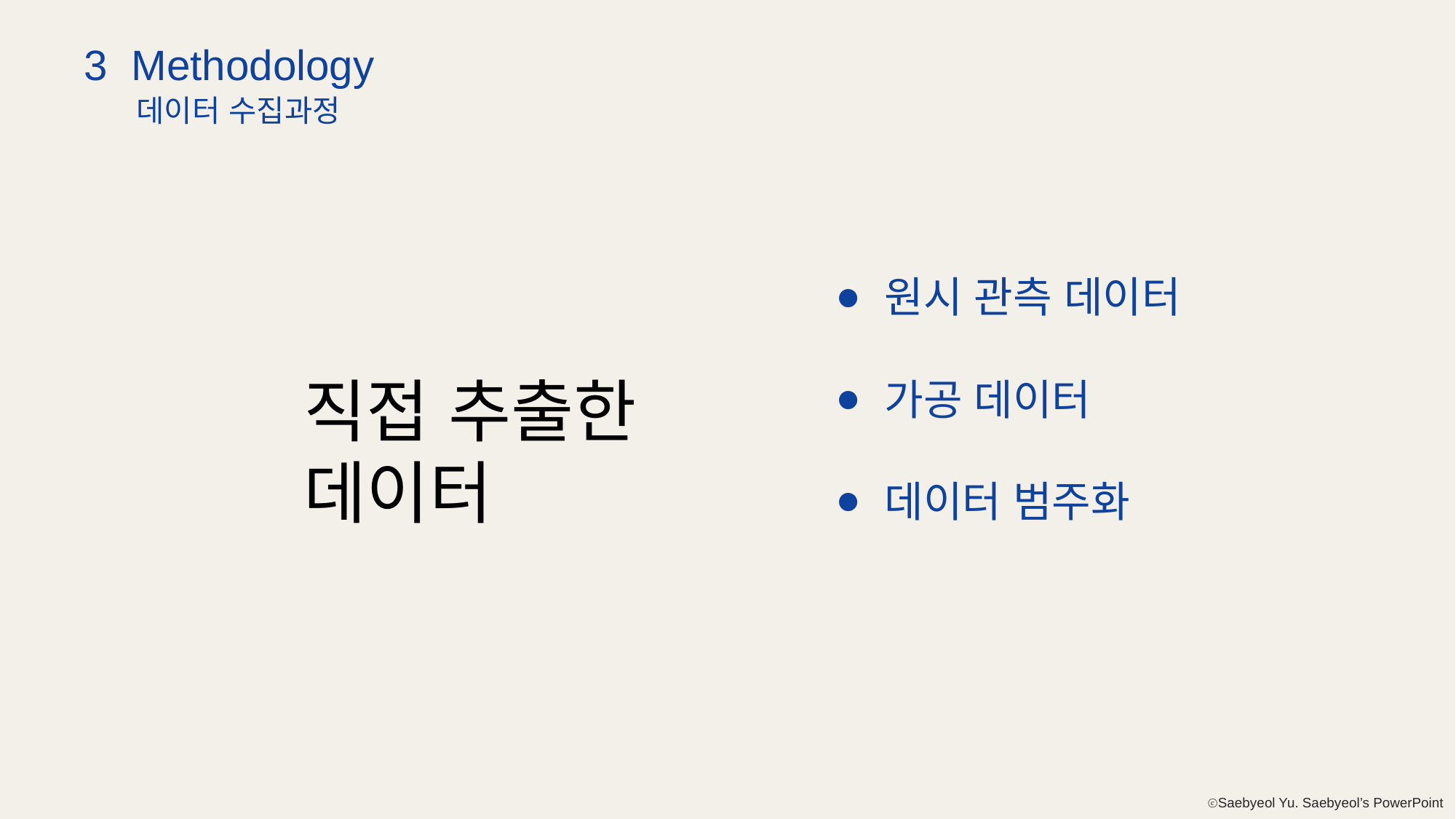

3  Methodology
데이터 수집과정

원시 관측 데이터

가공 데이터

데이터 범주화
직접 추출한 데이터